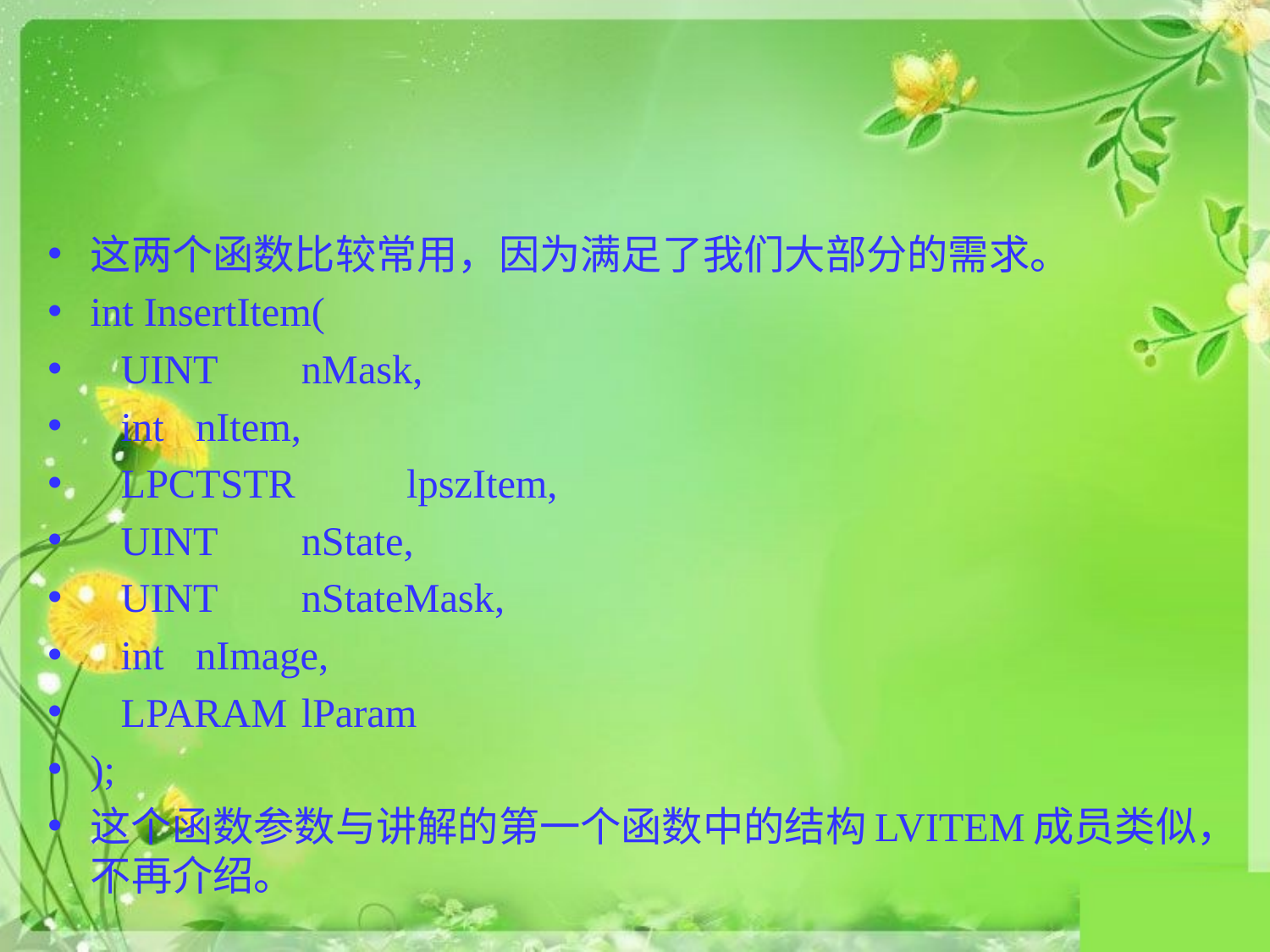

#
这两个函数比较常用，因为满足了我们大部分的需求。
int InsertItem(
   UINT 		nMask,
   int 		nItem,
   LPCTSTR 	lpszItem,
   UINT 		nState,
   UINT 		nStateMask,
   int 		nImage,
   LPARAM 	lParam
);
这个函数参数与讲解的第一个函数中的结构LVITEM成员类似，不再介绍。